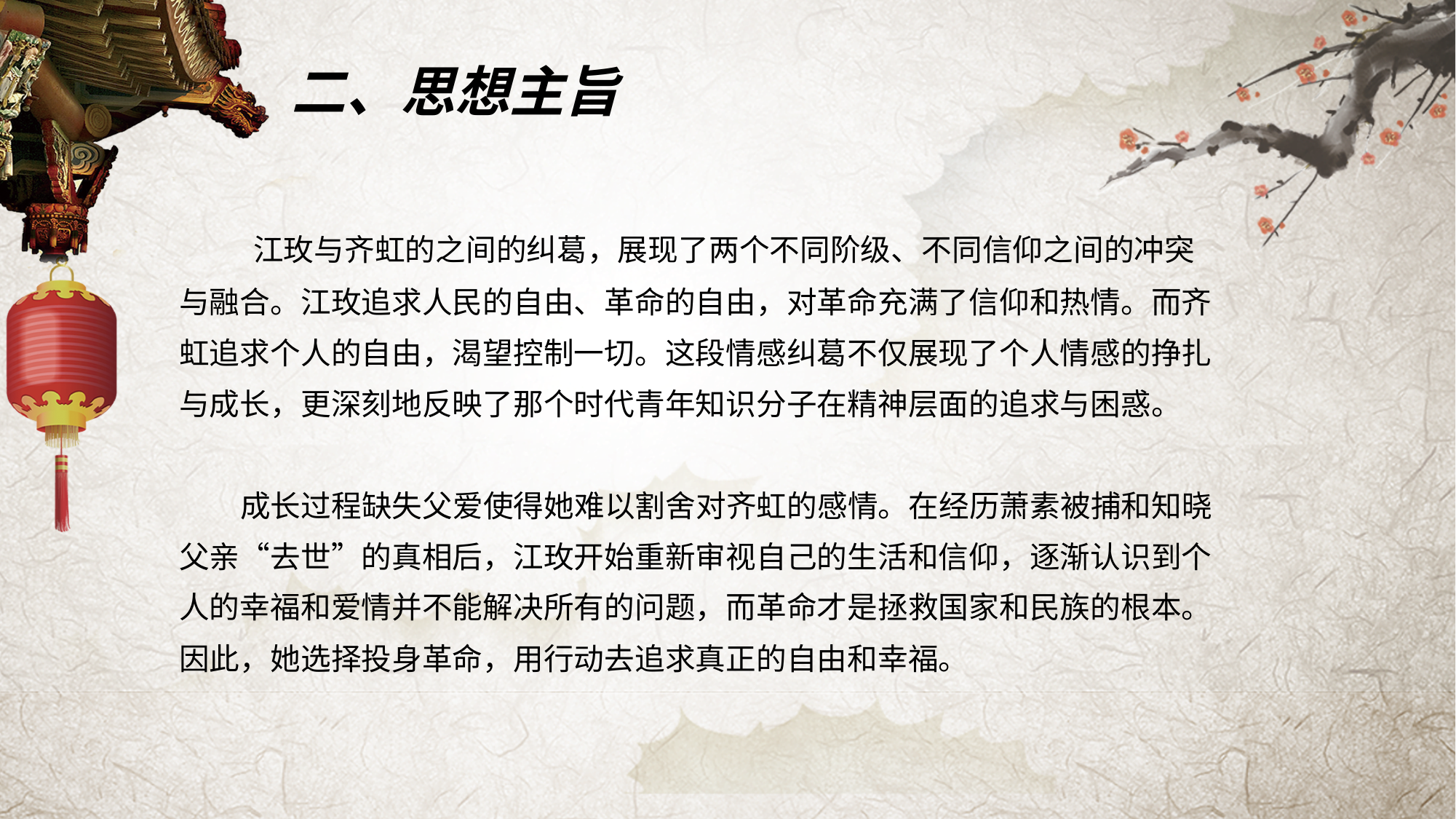

二、思想主旨
        江玫与齐虹的之间的纠葛，展现了两个不同阶级、不同信仰之间的冲突与融合。江玫追求人民的自由、革命的自由，对革命充满了信仰和热情。而齐虹追求个人的自由，渴望控制一切。这段情感纠葛不仅展现了个人情感的挣扎与成长，更深刻地反映了那个时代青年知识分子在精神层面的追求与困惑。

        成长过程缺失父爱使得她难以割舍对齐虹的感情。在经历萧素被捕和知晓父亲“去世”的真相后，江玫开始重新审视自己的生活和信仰，逐渐认识到个人的幸福和爱情并不能解决所有的问题，而革命才是拯救国家和民族的根本。因此，她选择投身革命，用行动去追求真正的自由和幸福。